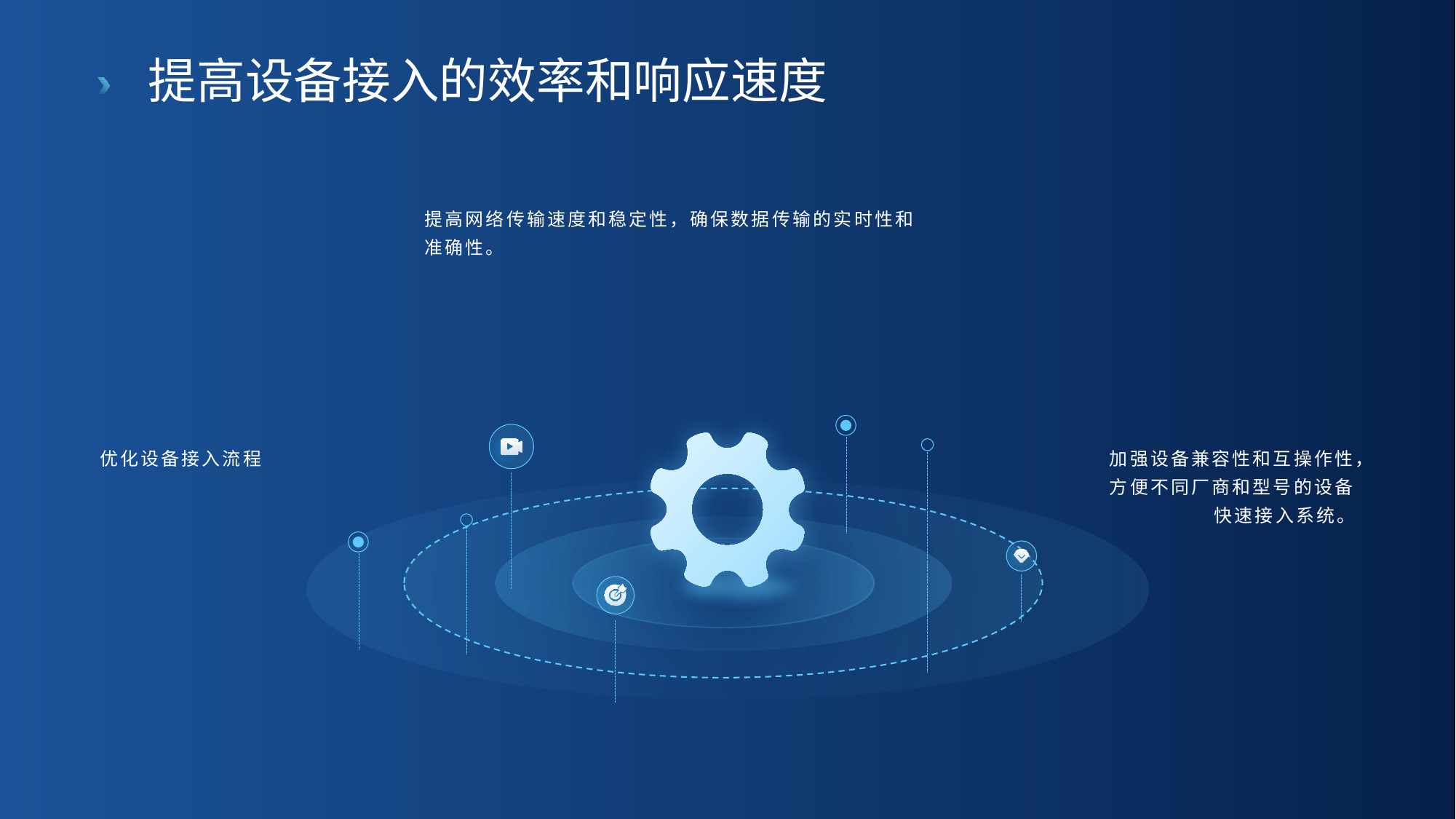

# 提高设备接入的效率和响应速度
提高网络传输速度和稳定性，确保数据传输的实时性和准确性。

优化设备接入流程
加强设备兼容性和互操作性，方便不同厂商和型号的设备快速接入系统。